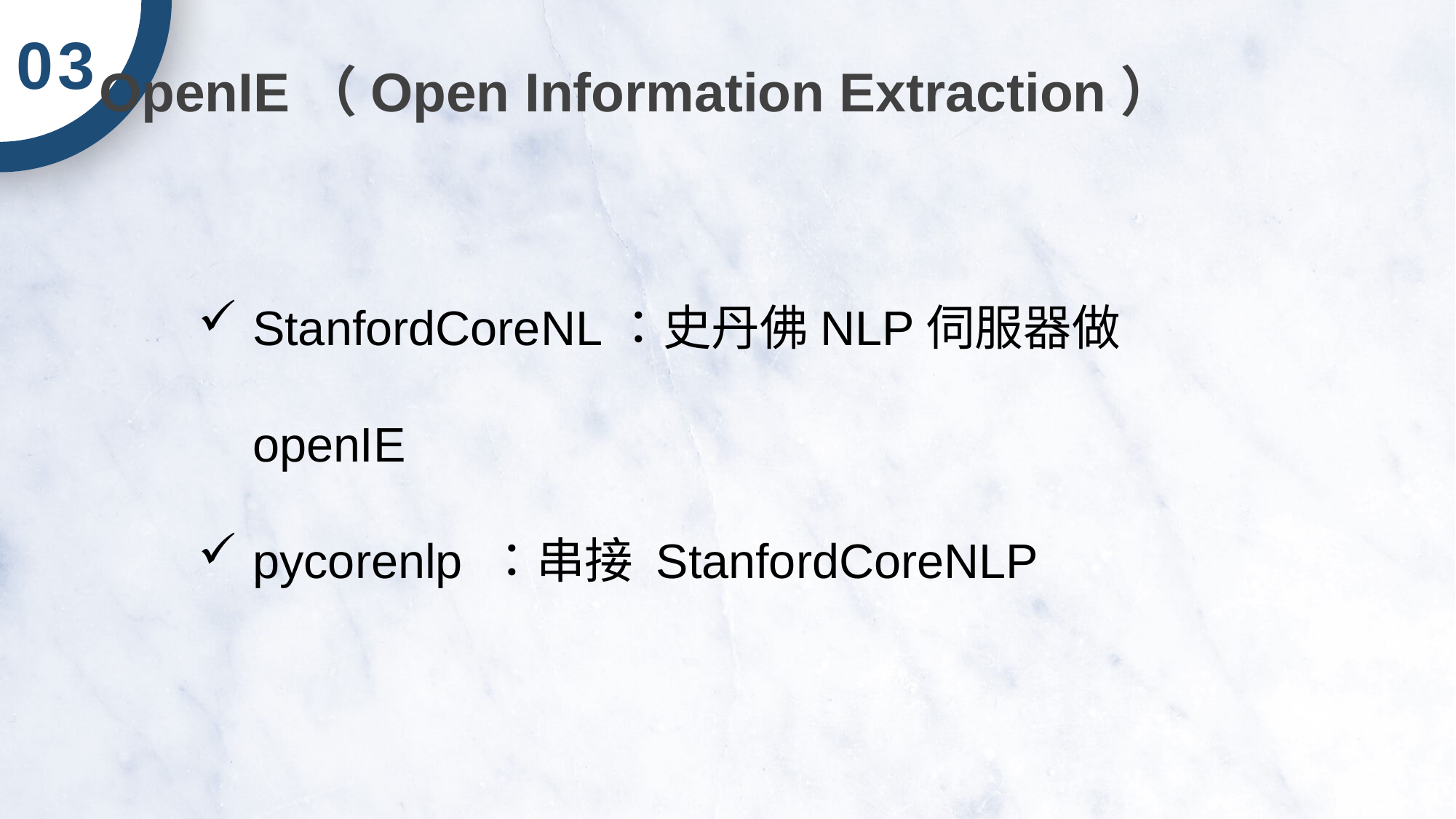

03
OpenIE（Open Information Extraction）
StanfordCoreNL：史丹佛NLP伺服器做openIE
pycorenlp ：串接 StanfordCoreNLP